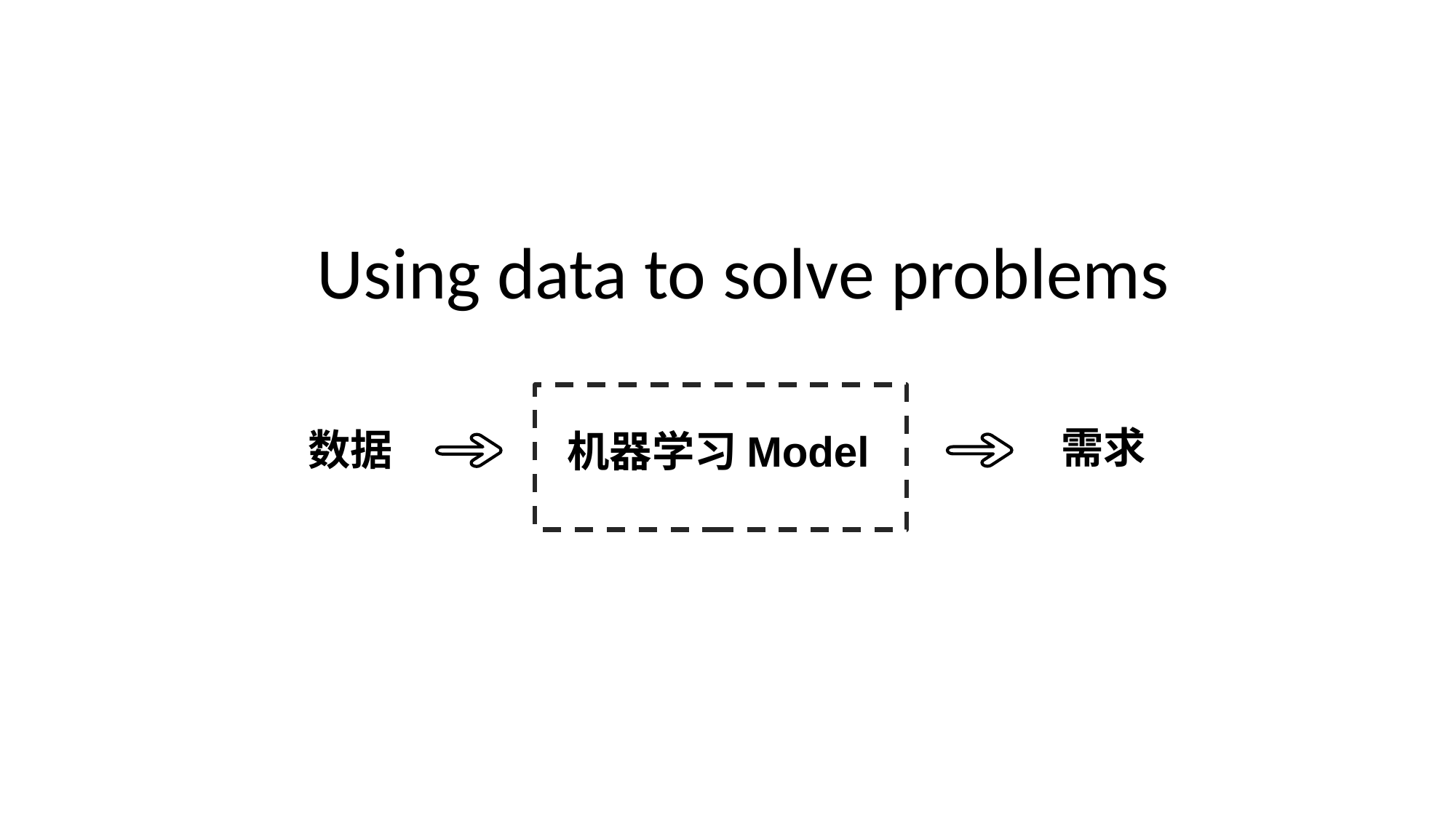

Using data to solve problems

需求
数据
机器学习Model